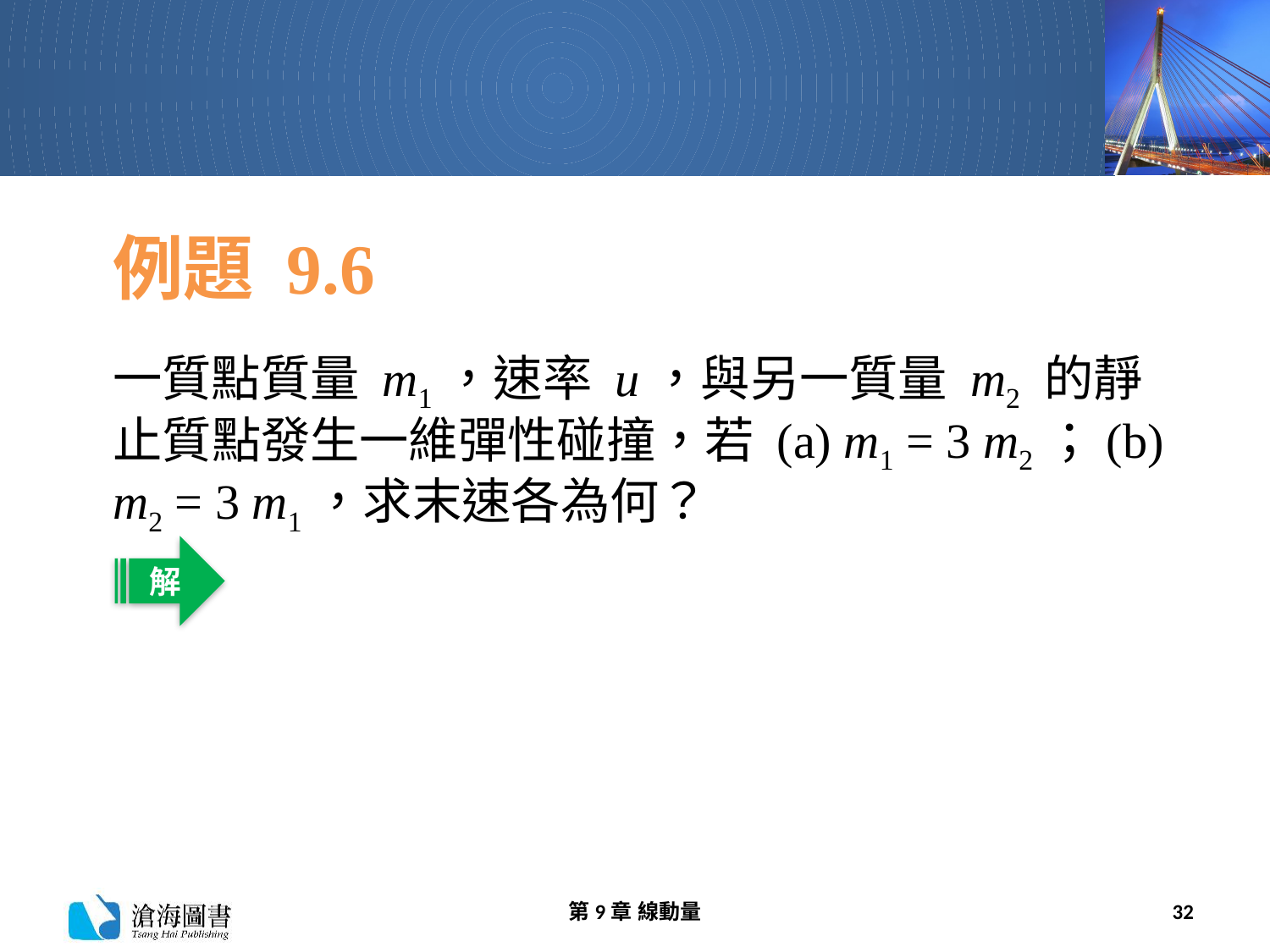

# 例題 9.6
一質點質量 m1，速率 u，與另一質量 m2 的靜止質點發生一維彈性碰撞，若 (a) m1 = 3 m2；(b) m2 = 3 m1，求末速各為何？

解
第9章 線動量
32